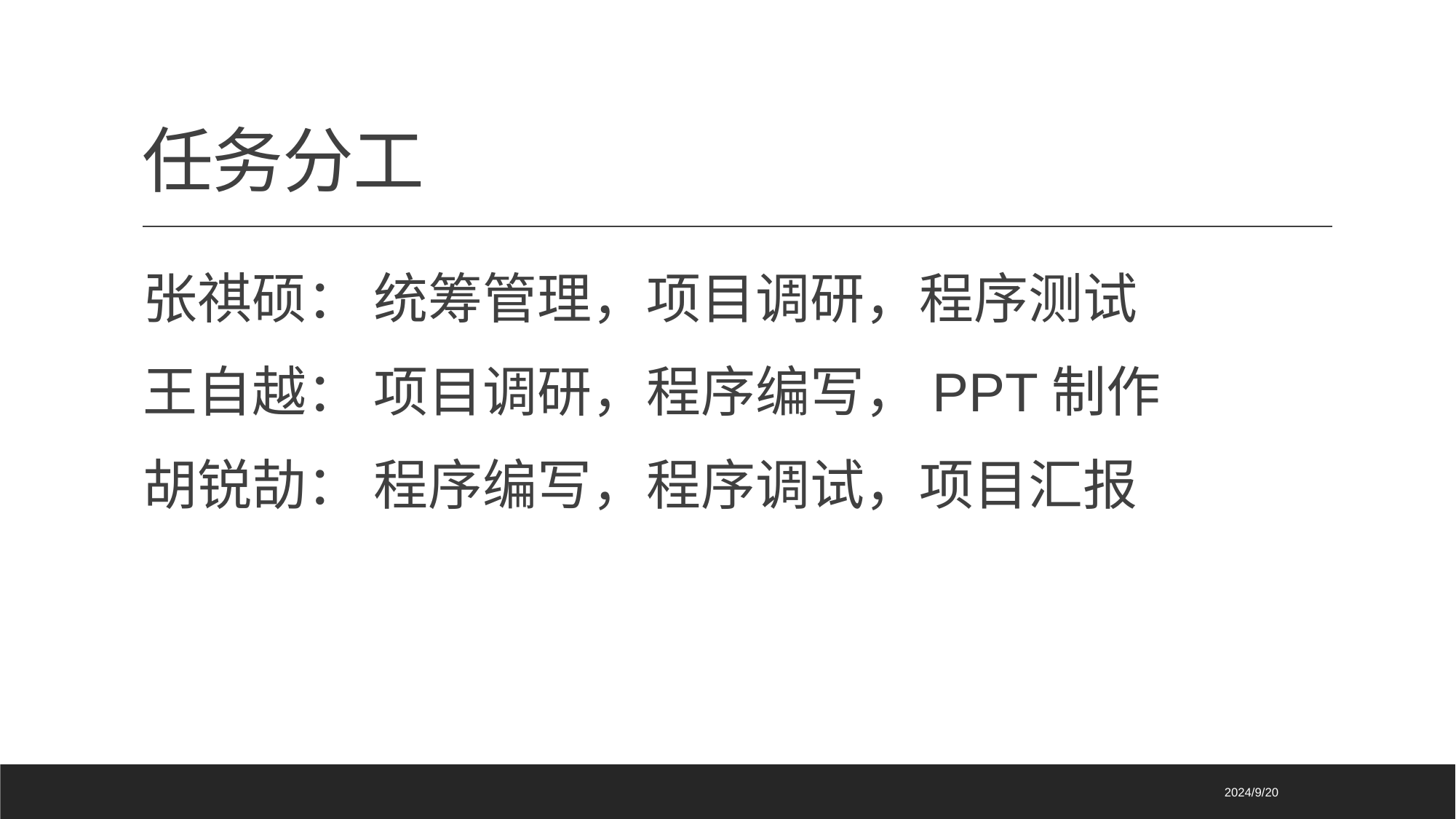

# 任务分工
张祺硕： 统筹管理，项目调研，程序测试
王自越： 项目调研，程序编写，PPT制作
胡锐劼： 程序编写，程序调试，项目汇报

2024/9/20